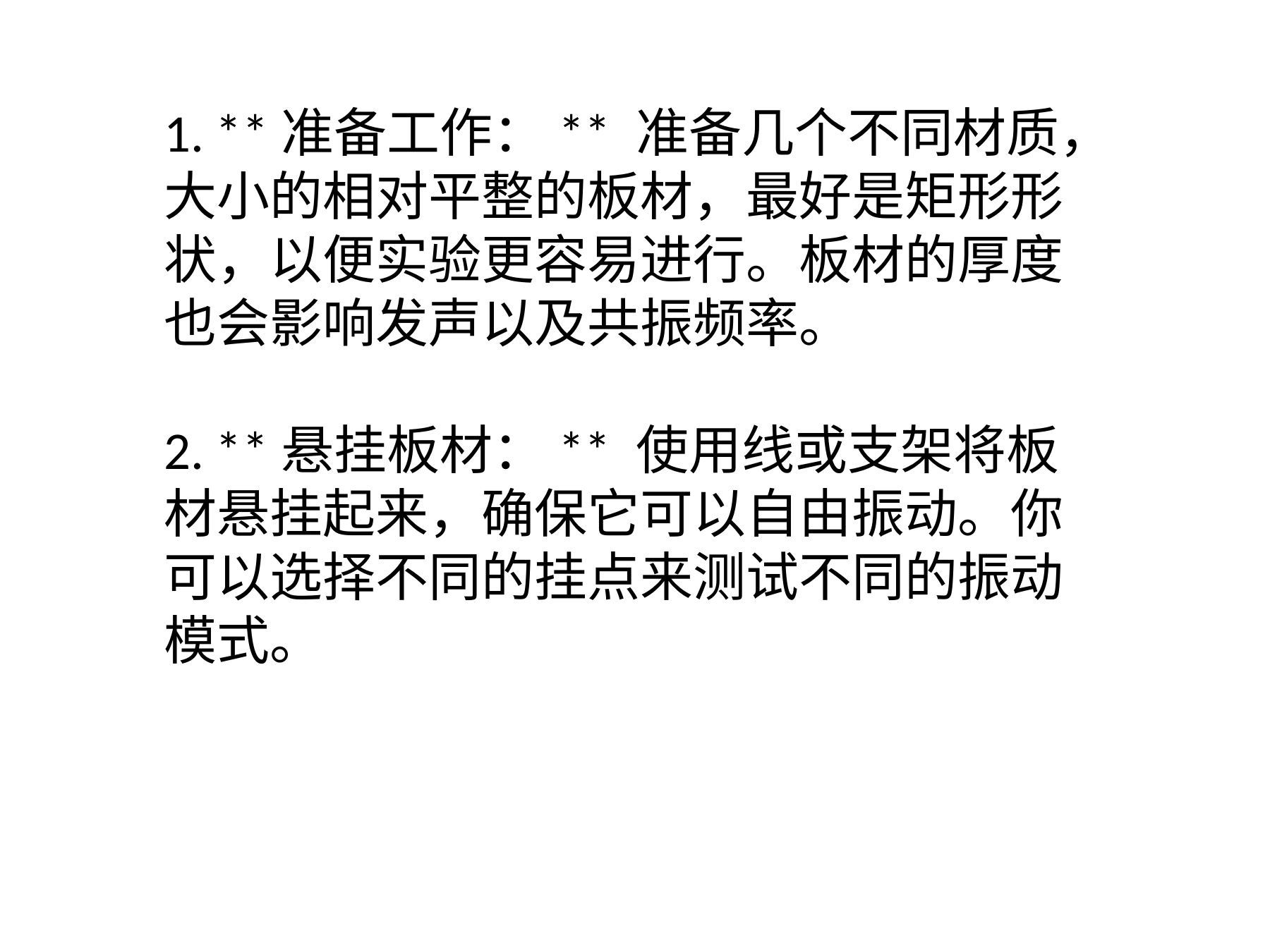

1. **准备工作：** 准备几个不同材质，大小的相对平整的板材，最好是矩形形状，以便实验更容易进行。板材的厚度也会影响发声以及共振频率。

2. **悬挂板材：** 使用线或支架将板材悬挂起来，确保它可以自由振动。你可以选择不同的挂点来测试不同的振动模式。